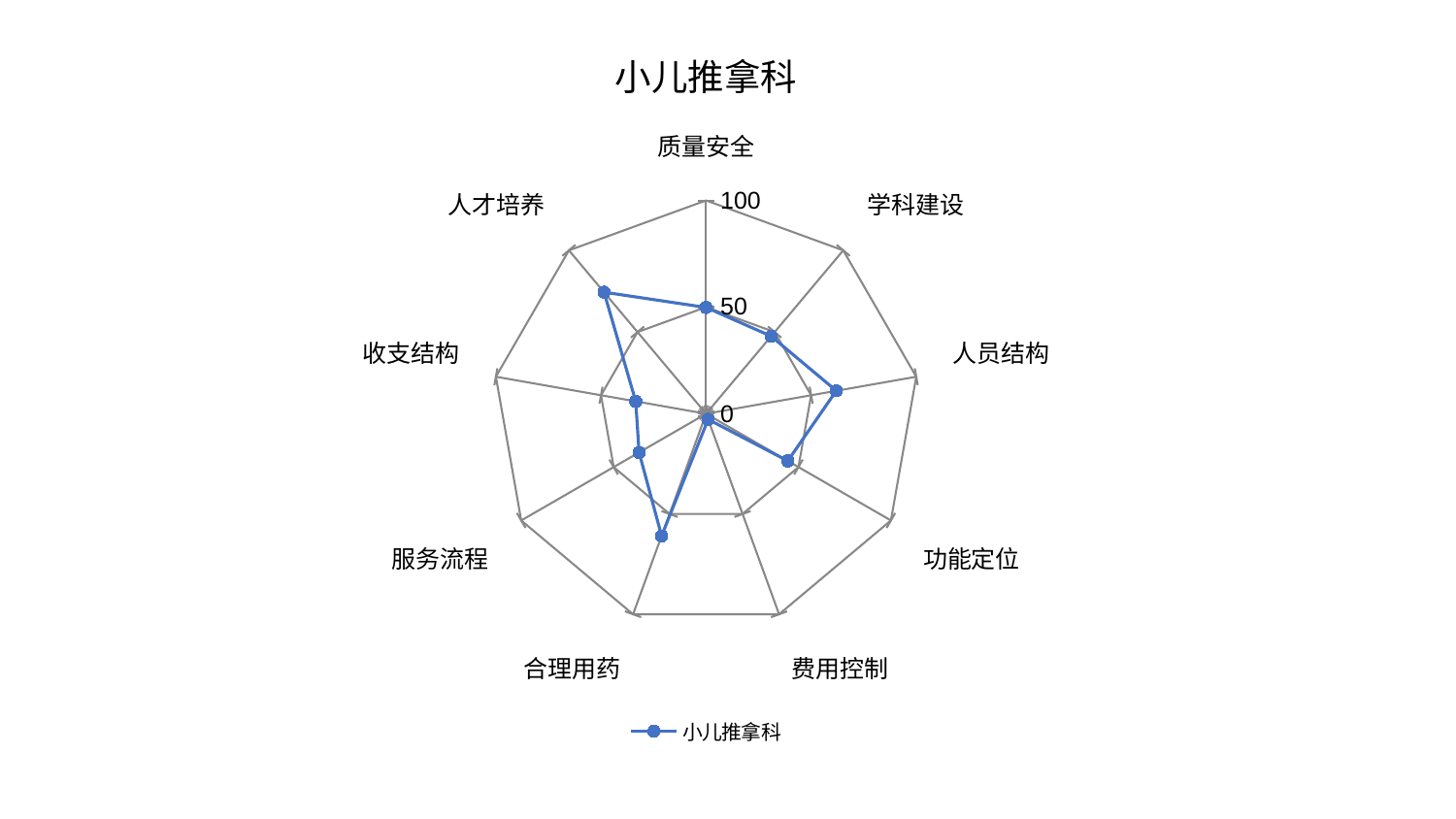

### Chart: 小儿推拿科

| Category | 小儿推拿科 |
|---|---|
| 质量安全 | 49.85620822756752 |
| 学科建设 | 47.46456770123633 |
| 人员结构 | 61.96269480946632 |
| 功能定位 | 44.21652518557792 |
| 费用控制 | 2.788411242314452 |
| 合理用药 | 60.93620290756405 |
| 服务流程 | 36.23775005879311 |
| 收支结构 | 33.477094735762755 |
| 人才培养 | 74.38619452265003 |
79